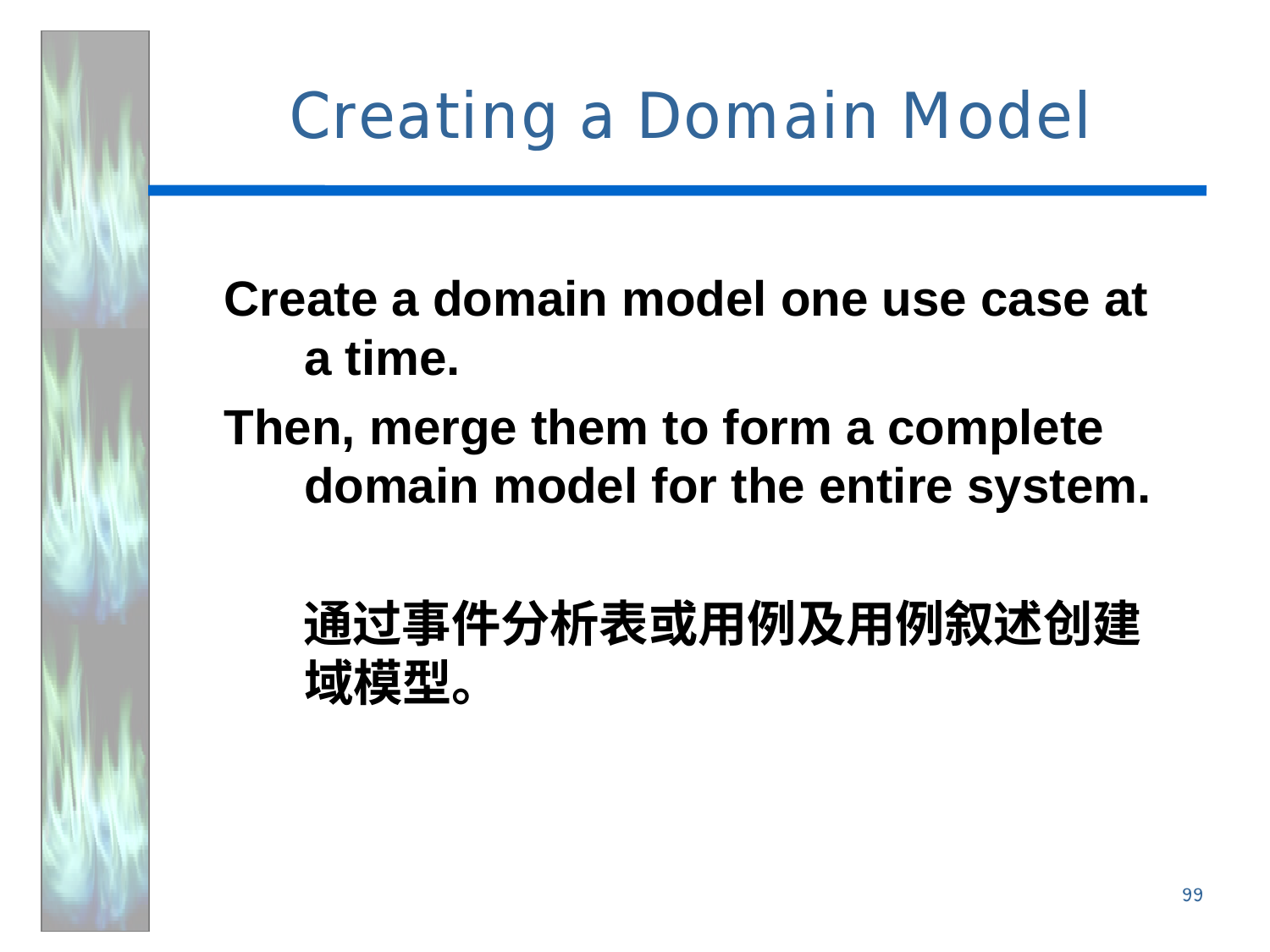

# Creating a Domain Model
Create a domain model one use case at a time.
Then, merge them to form a complete domain model for the entire system.

      通过事件分析表或用例及用例叙述创建域模型。
99